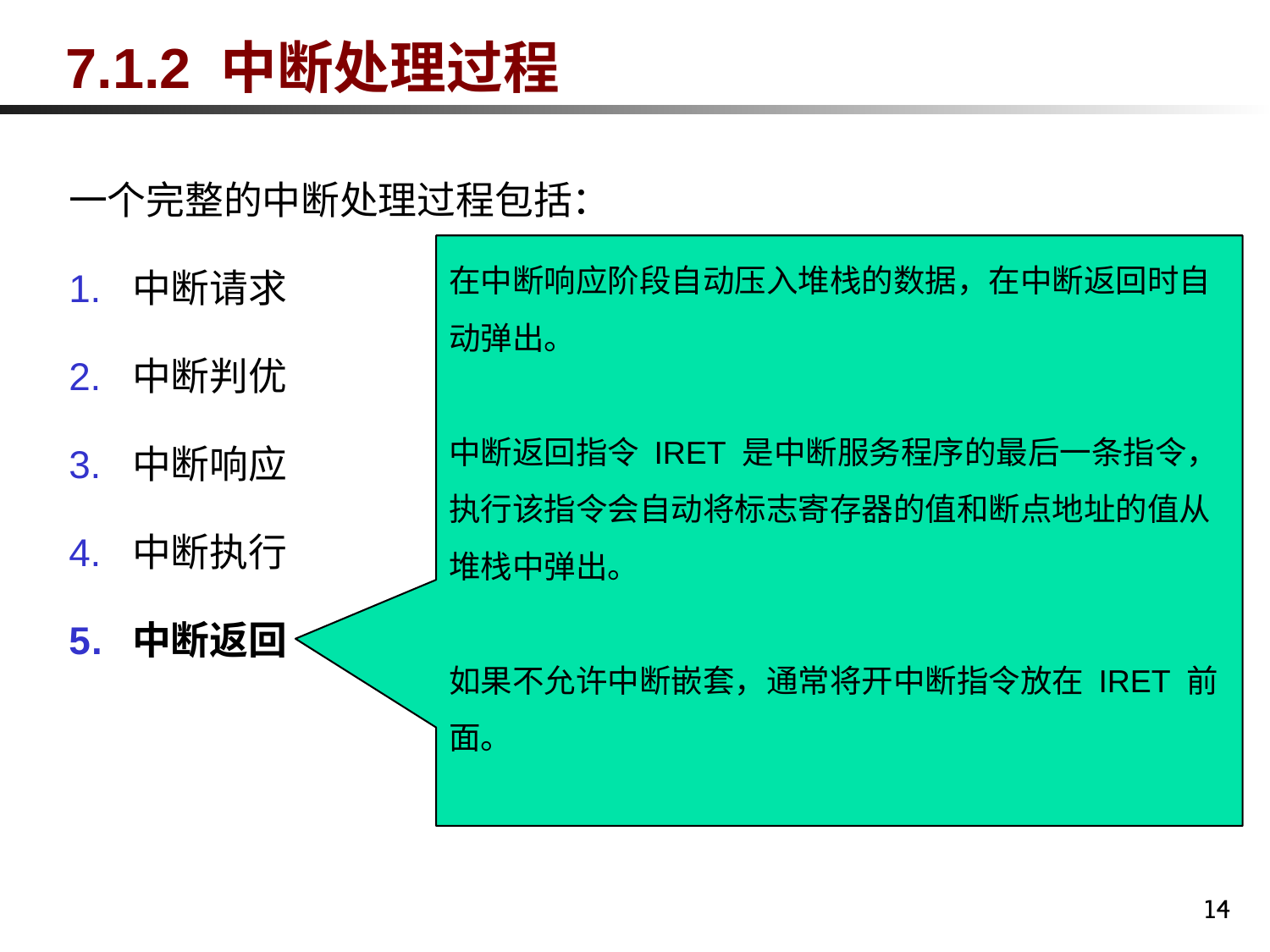

# 7.1.2 中断处理过程
一个完整的中断处理过程包括：
中断请求
中断判优
中断响应
中断执行
中断返回
在中断响应阶段自动压入堆栈的数据，在中断返回时自动弹出。

中断返回指令 IRET 是中断服务程序的最后一条指令，执行该指令会自动将标志寄存器的值和断点地址的值从堆栈中弹出。

如果不允许中断嵌套，通常将开中断指令放在 IRET 前面。
14